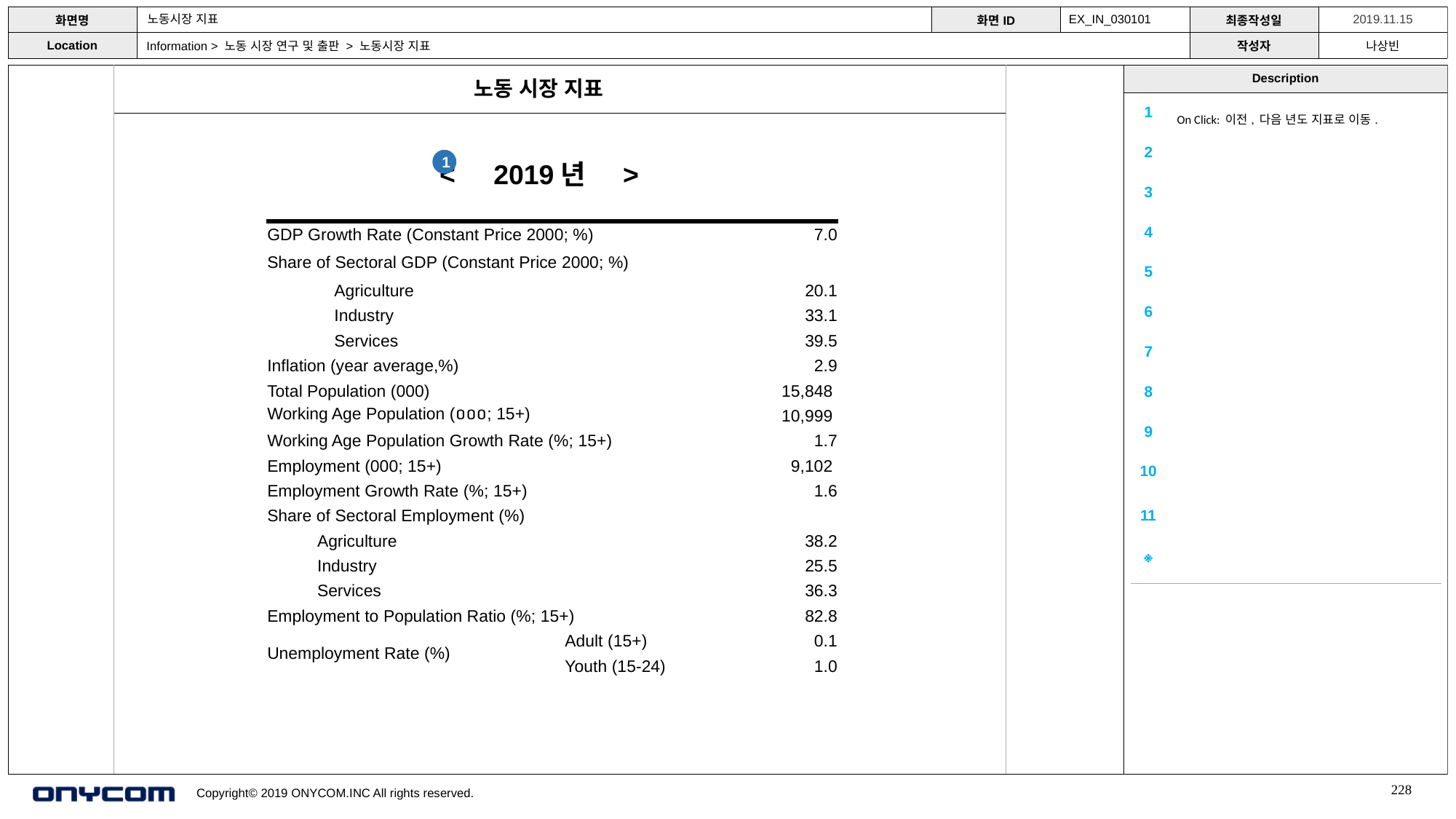

노동시장 지표
EX_IN_030101
Information > 노동 시장 연구 및 출판 > 노동시장 지표
노동 시장 지표
| 1 | On Click: 이전, 다음 년도 지표로 이동. |
| --- | --- |
| 2 |  |
| 3 |  |
| 4 |  |
| 5 |  |
| 6 |  |
| 7 |  |
| 8 |  |
| 9 |  |
| 10 |  |
| 11 |  |
| ※ |  |
1
<     2019년    >
| GDP Growth Rate (Constant Price 2000; %) |  | 7.0 |
| --- | --- | --- |
| Share of Sectoral GDP (Constant Price 2000; %) |  |  |
| Agriculture |  | 20.1 |
| Industry |  | 33.1 |
| Services |  | 39.5 |
| Inflation (year average,%) |  | 2.9 |
| Total Population (000) |  | 15,848 |
| Working Age Population (០០០; 15+) |  | 10,999 |
| Working Age Population Growth Rate (%; 15+) |  | 1.7 |
| Employment (000; 15+) |  | 9,102 |
| Employment Growth Rate (%; 15+) |  | 1.6 |
| Share of Sectoral Employment (%) |  |  |
| Agriculture |  | 38.2 |
| Industry |  | 25.5 |
| Services |  | 36.3 |
| Employment to Population Ratio (%; 15+) |  | 82.8 |
| Unemployment Rate (%) | Adult (15+) | 0.1 |
|  | Youth (15-24) | 1.0 |
228